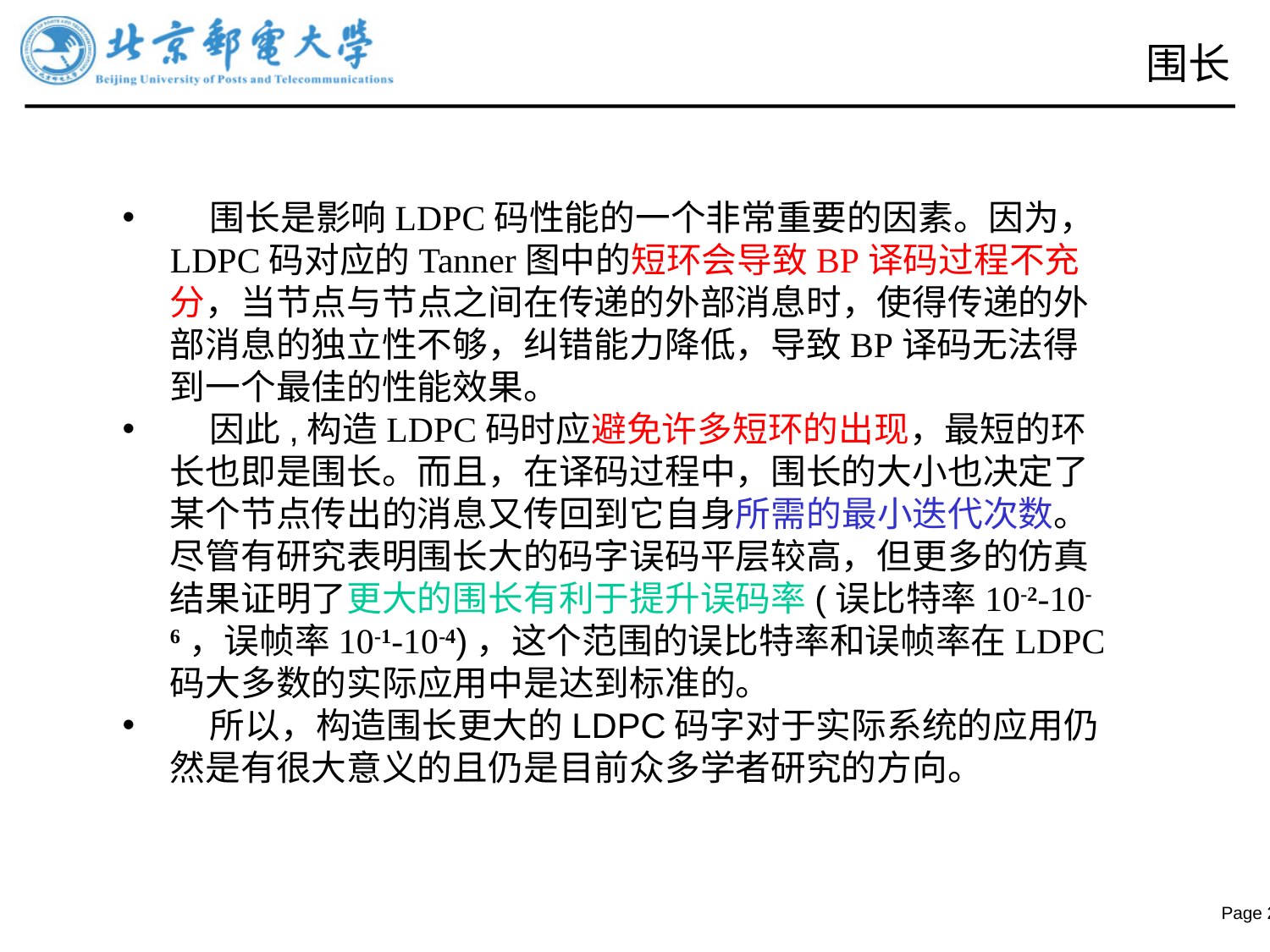

# 围长
    围长是影响LDPC码性能的一个非常重要的因素。因为，LDPC码对应的Tanner图中的短环会导致BP译码过程不充分，当节点与节点之间在传递的外部消息时，使得传递的外部消息的独立性不够，纠错能力降低，导致BP译码无法得到一个最佳的性能效果。
    因此,构造LDPC码时应避免许多短环的出现，最短的环长也即是围长。而且，在译码过程中，围长的大小也决定了某个节点传出的消息又传回到它自身所需的最小迭代次数。尽管有研究表明围长大的码字误码平层较高，但更多的仿真结果证明了更大的围长有利于提升误码率(误比特率10-2-10-6，误帧率10-1-10-4)，这个范围的误比特率和误帧率在LDPC码大多数的实际应用中是达到标准的。
    所以，构造围长更大的LDPC码字对于实际系统的应用仍然是有很大意义的且仍是目前众多学者研究的方向。